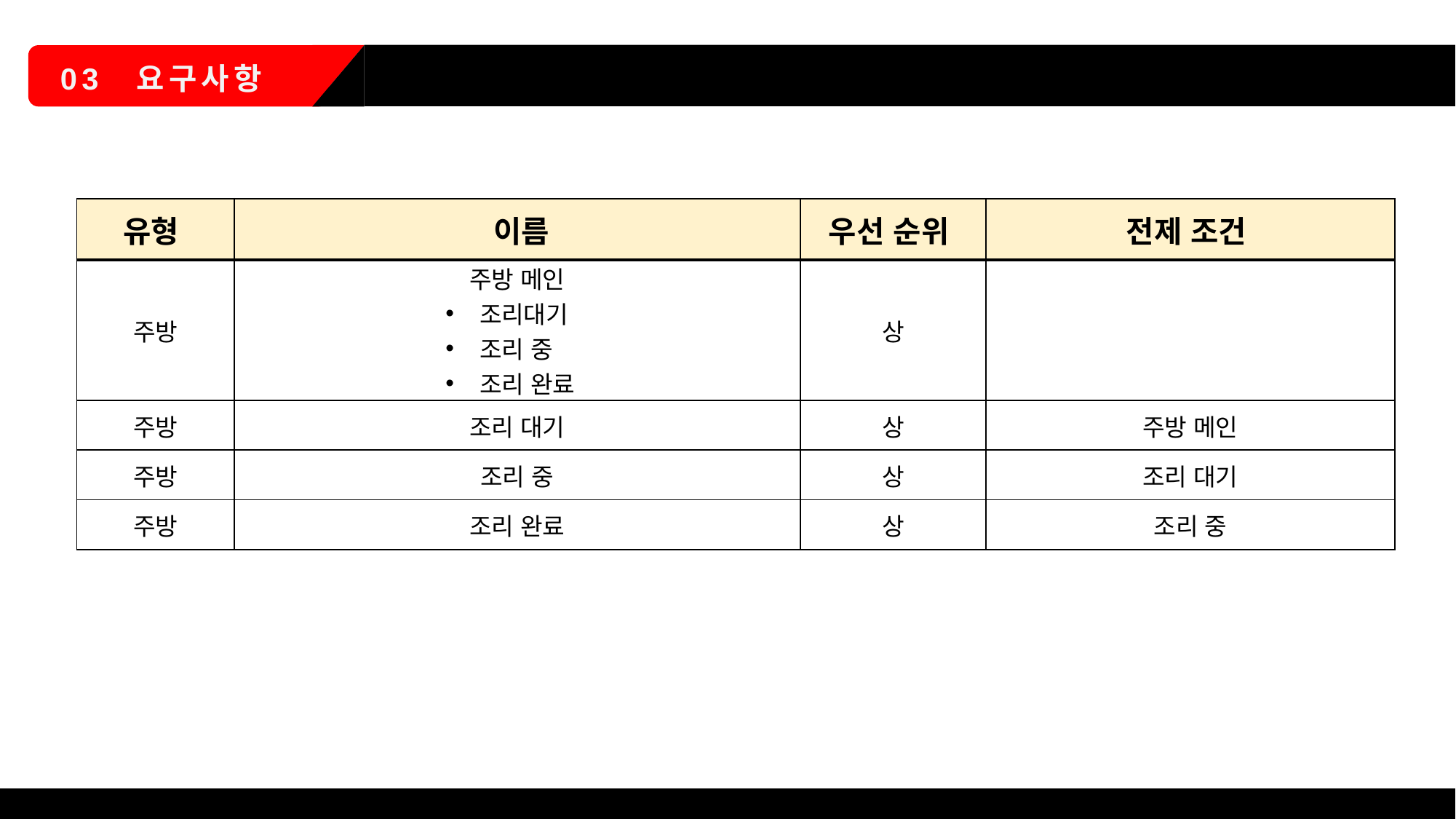

주방
03  요구사항
| 유형 | 이름 | 우선 순위 | 전제 조건 |
| --- | --- | --- | --- |
| 주방 | 주방 메인 조리대기 . 조리 중아. 조리 완료. | 상 |  |
| 주방 | 조리 대기 | 상 | 주방 메인 |
| 주방 | 조리 중 | 상 | 조리 대기 |
| 주방 | 조리 완료 | 상 | 조리 중 |